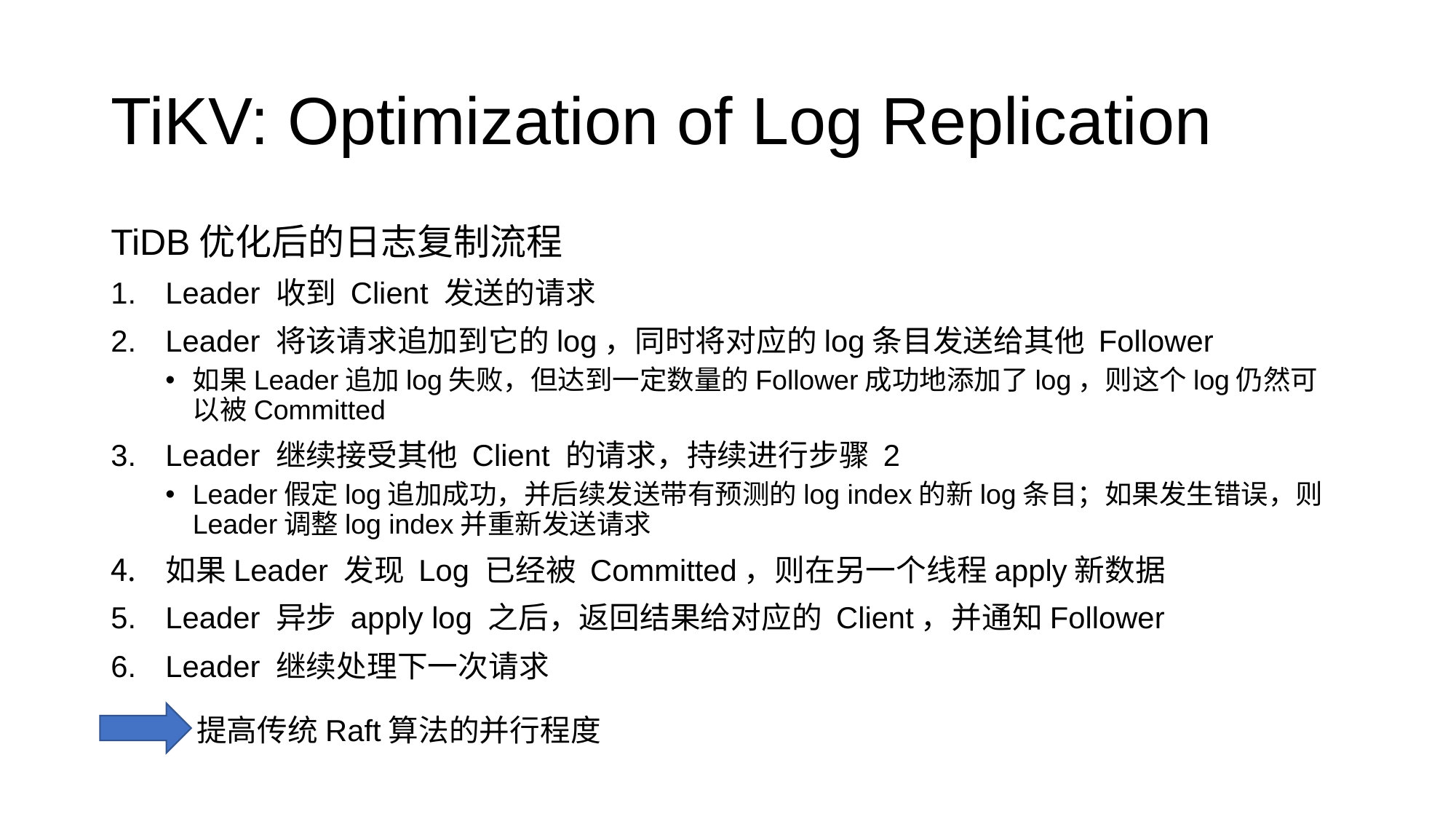

# TiKV: Optimization of Log Replication
TiDB优化后的日志复制流程
Leader 收到 Client 发送的请求
Leader 将该请求追加到它的log，同时将对应的log条目发送给其他 Follower
如果Leader追加log失败，但达到一定数量的Follower成功地添加了log，则这个log仍然可以被Committed
Leader 继续接受其他 Client 的请求，持续进行步骤 2
Leader假定log追加成功，并后续发送带有预测的log index的新log条目；如果发生错误，则Leader调整log index并重新发送请求
如果Leader 发现 Log 已经被 Committed，则在另一个线程apply新数据
Leader 异步 apply log 之后，返回结果给对应的 Client，并通知Follower
Leader 继续处理下一次请求

提高传统Raft算法的并行程度